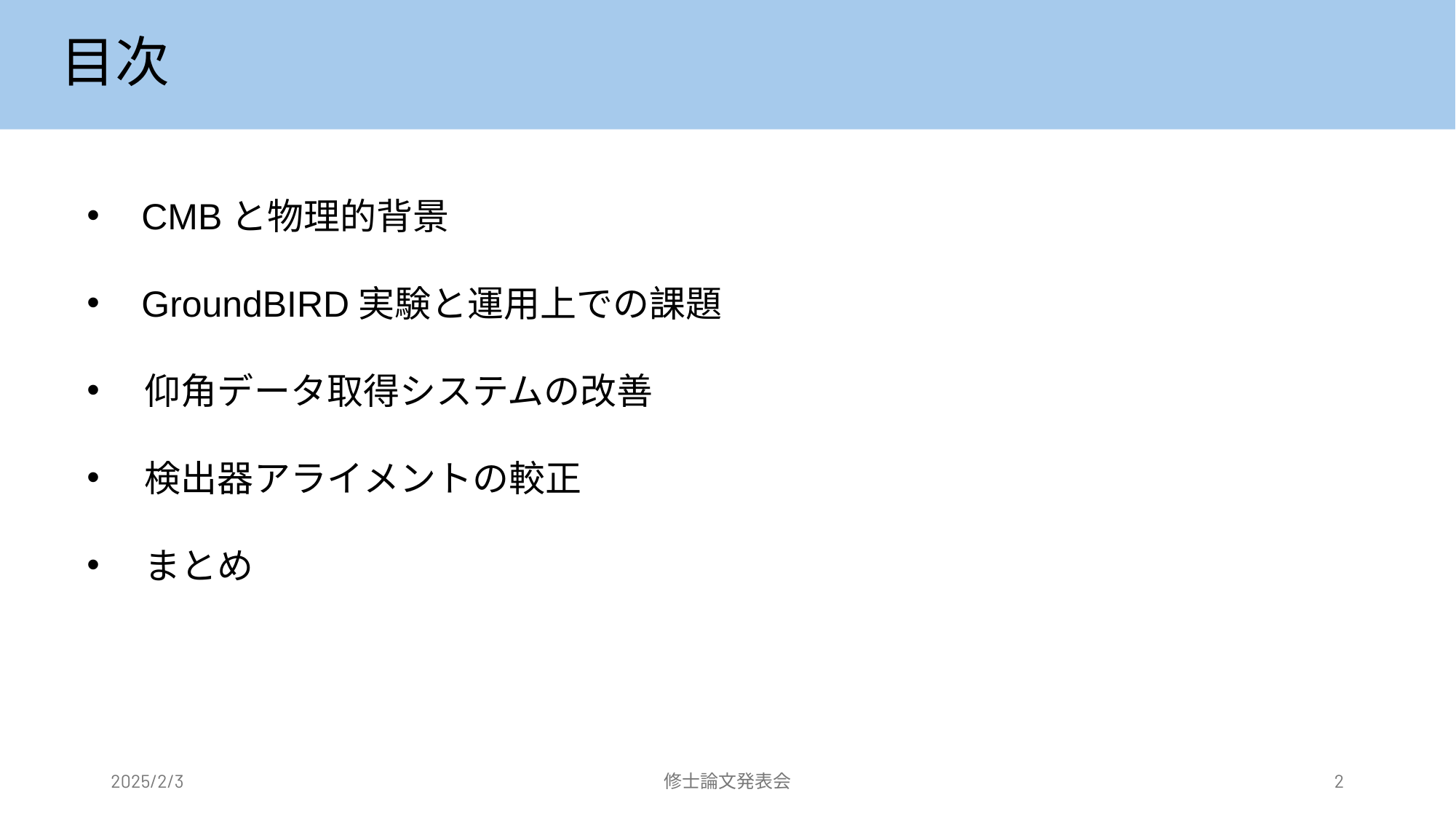

# 目次
CMBと物理的背景

GroundBIRD実験と運用上での課題

 仰角データ取得システムの改善

 検出器アライメントの較正

 まとめ

2025/2/3
修士論文発表会
2